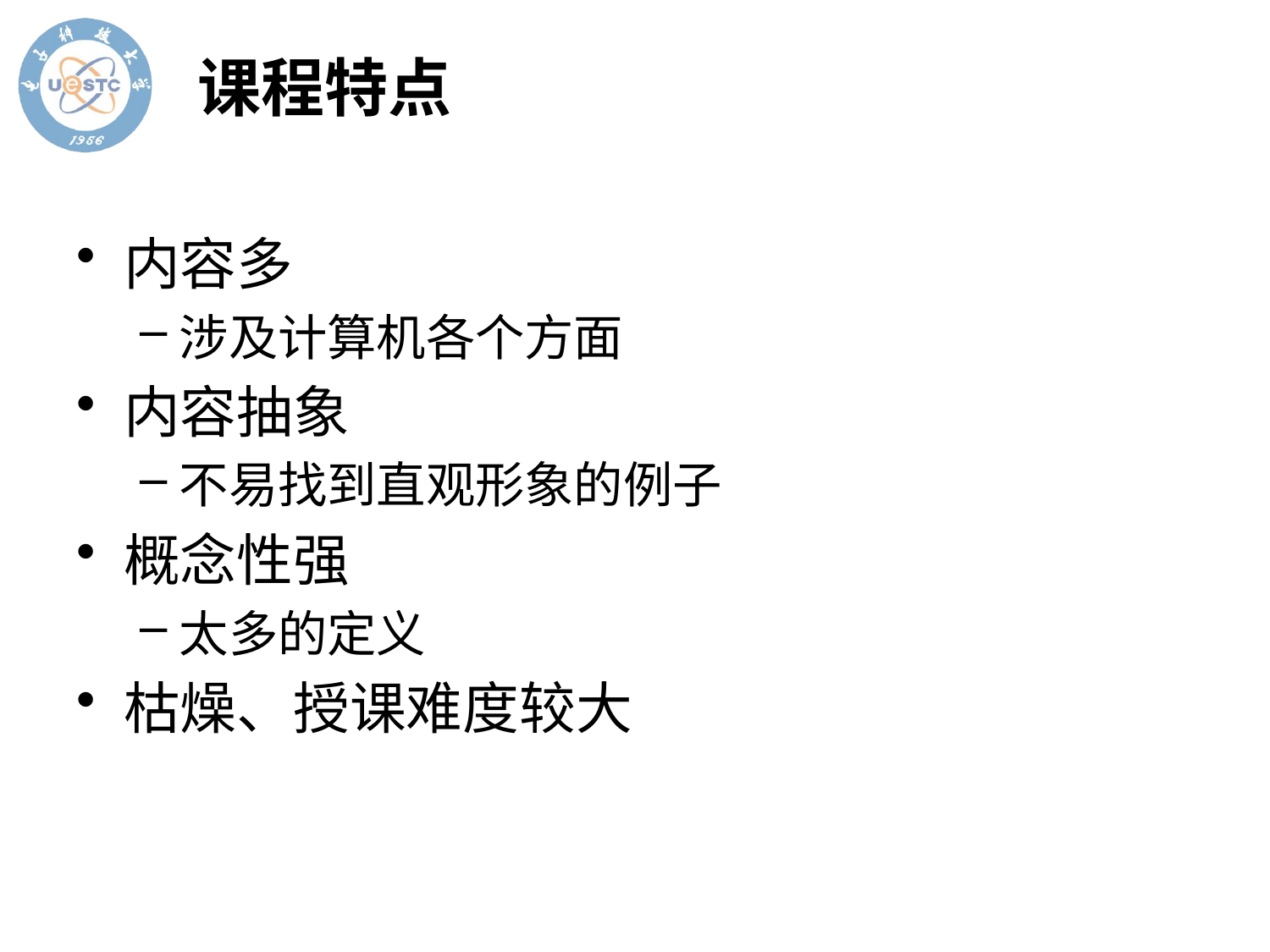

# 课程特点
内容多
涉及计算机各个方面
内容抽象
不易找到直观形象的例子
概念性强
太多的定义
枯燥、授课难度较大